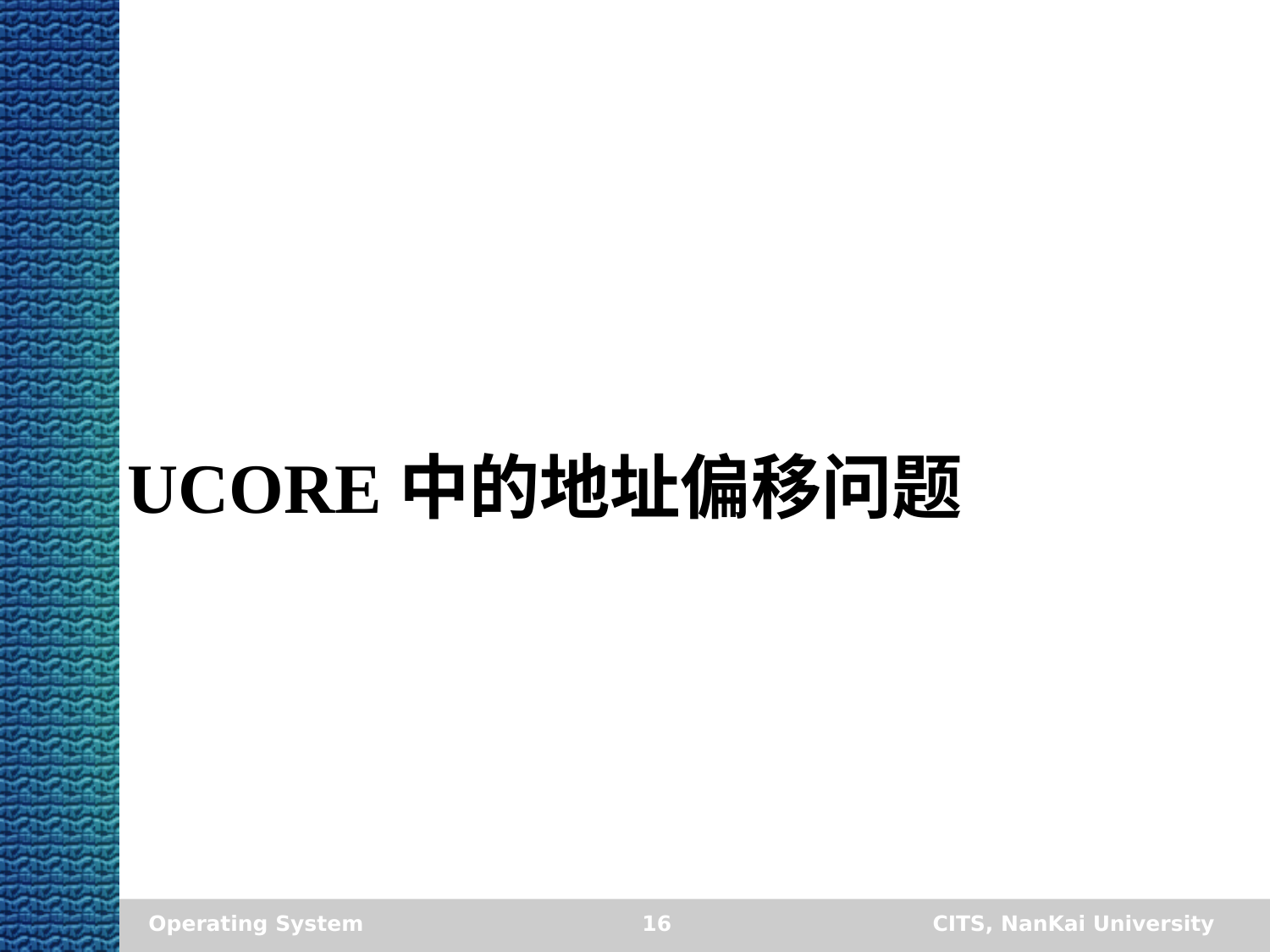

# Ucore中的地址偏移问题
Operating System
16
CITS, NanKai University